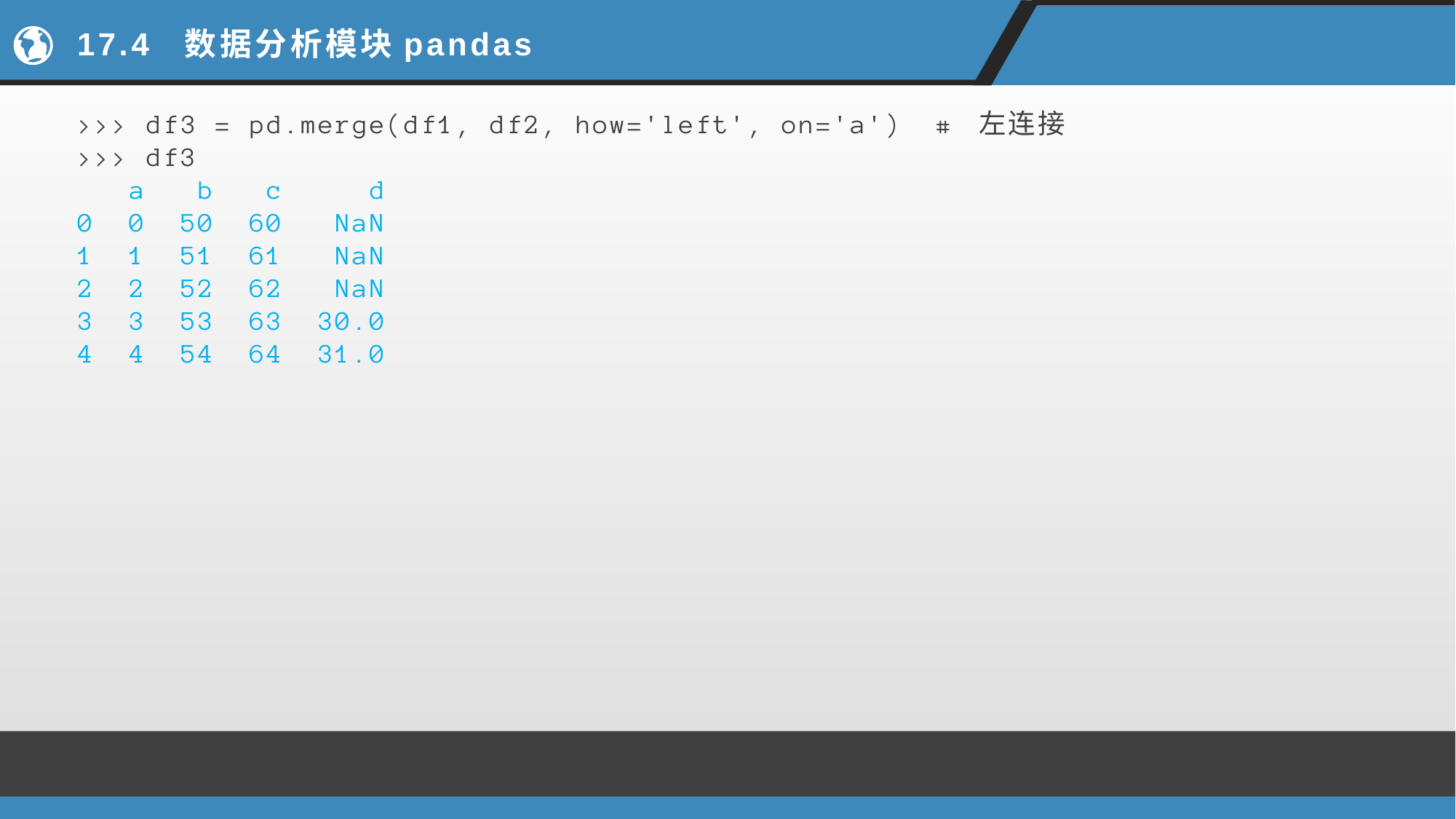

# 17.4  数据分析模块pandas

>>> df3 = pd.merge(df1, df2, how='left', on='a')  # 左连接
>>> df3
   a   b   c     d
0  0  50  60   NaN
1  1  51  61   NaN
2  2  52  62   NaN
3  3  53  63  30.0
4  4  54  64  31.0